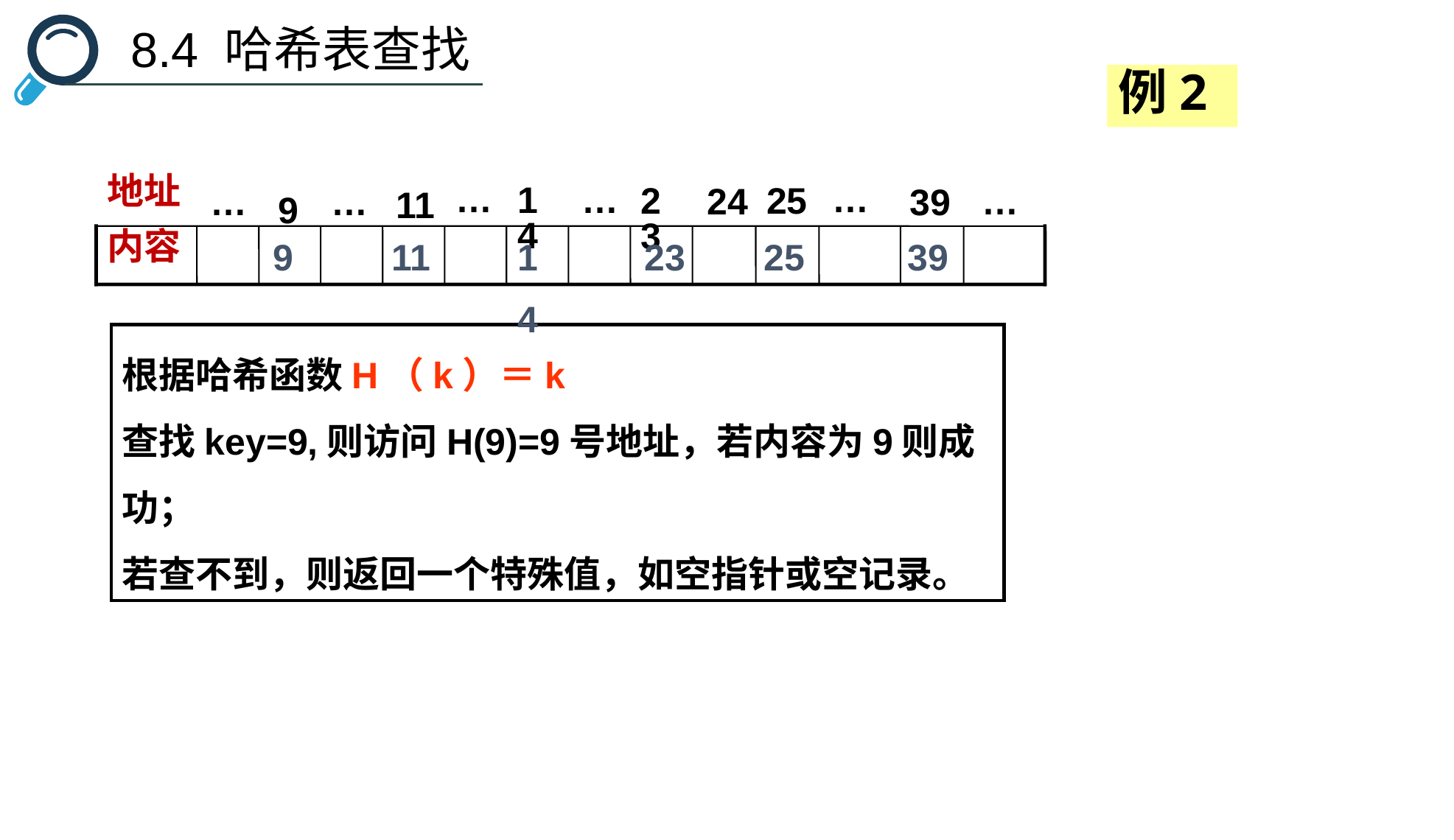

8.4 哈希表查找
例2
地址

…
…
14
…
23
25
24
…
39
…
…
11
9
内容

9
11
14
23
25
39
根据哈希函数H（k）＝k
查找key=9,则访问H(9)=9号地址，若内容为9则成功；
若查不到，则返回一个特殊值，如空指针或空记录。